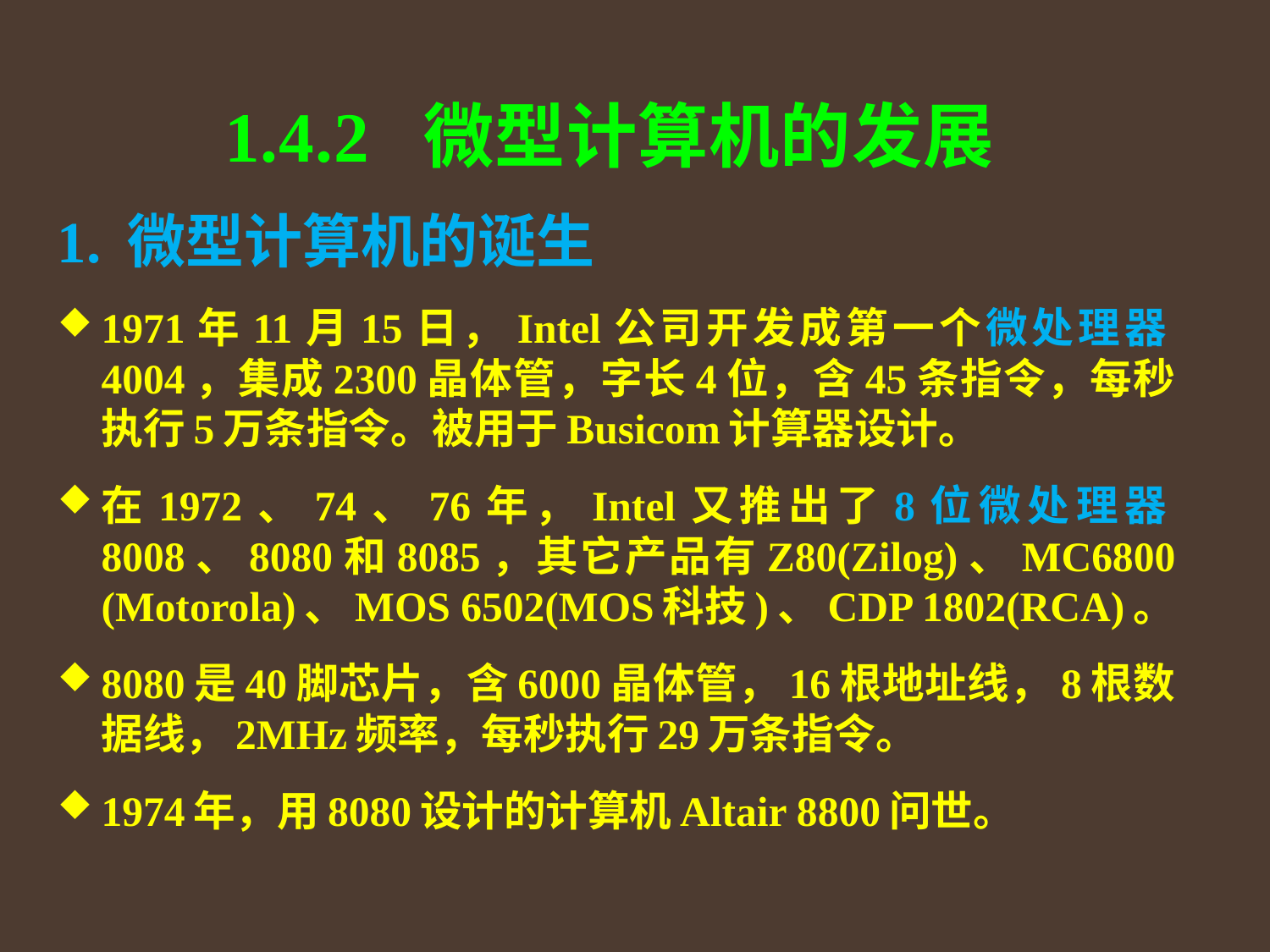

# 1.4.2  微型计算机的发展
1. 微型计算机的诞生
1971年11月15日，Intel公司开发成第一个微处理器4004，集成2300晶体管，字长4位，含45条指令，每秒执行5万条指令。被用于Busicom计算器设计。
在1972、74、76年，Intel又推出了8位微处理器8008、8080和8085，其它产品有Z80(Zilog)、MC6800 (Motorola)、MOS 6502(MOS科技)、CDP 1802(RCA)。
8080是40脚芯片，含6000晶体管，16根地址线，8根数据线，2MHz频率，每秒执行29万条指令。
1974年，用8080设计的计算机Altair 8800问世。